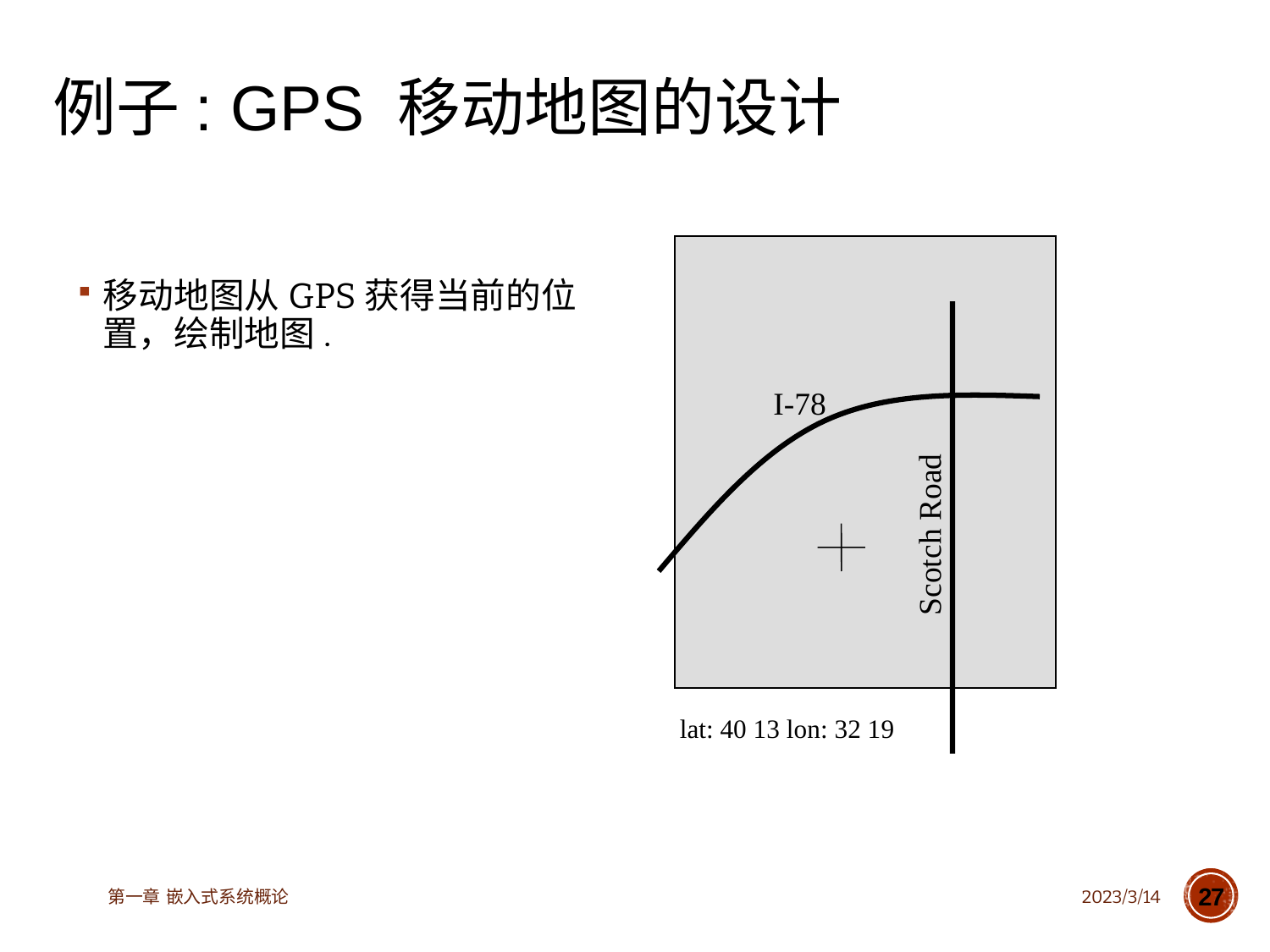

# 例子: GPS 移动地图的设计

移动地图从GPS获得当前的位置，绘制地图.

I-78

Scotch Road

lat: 40 13 lon: 32 19
第一章 嵌入式系统概论
2023/3/14
27